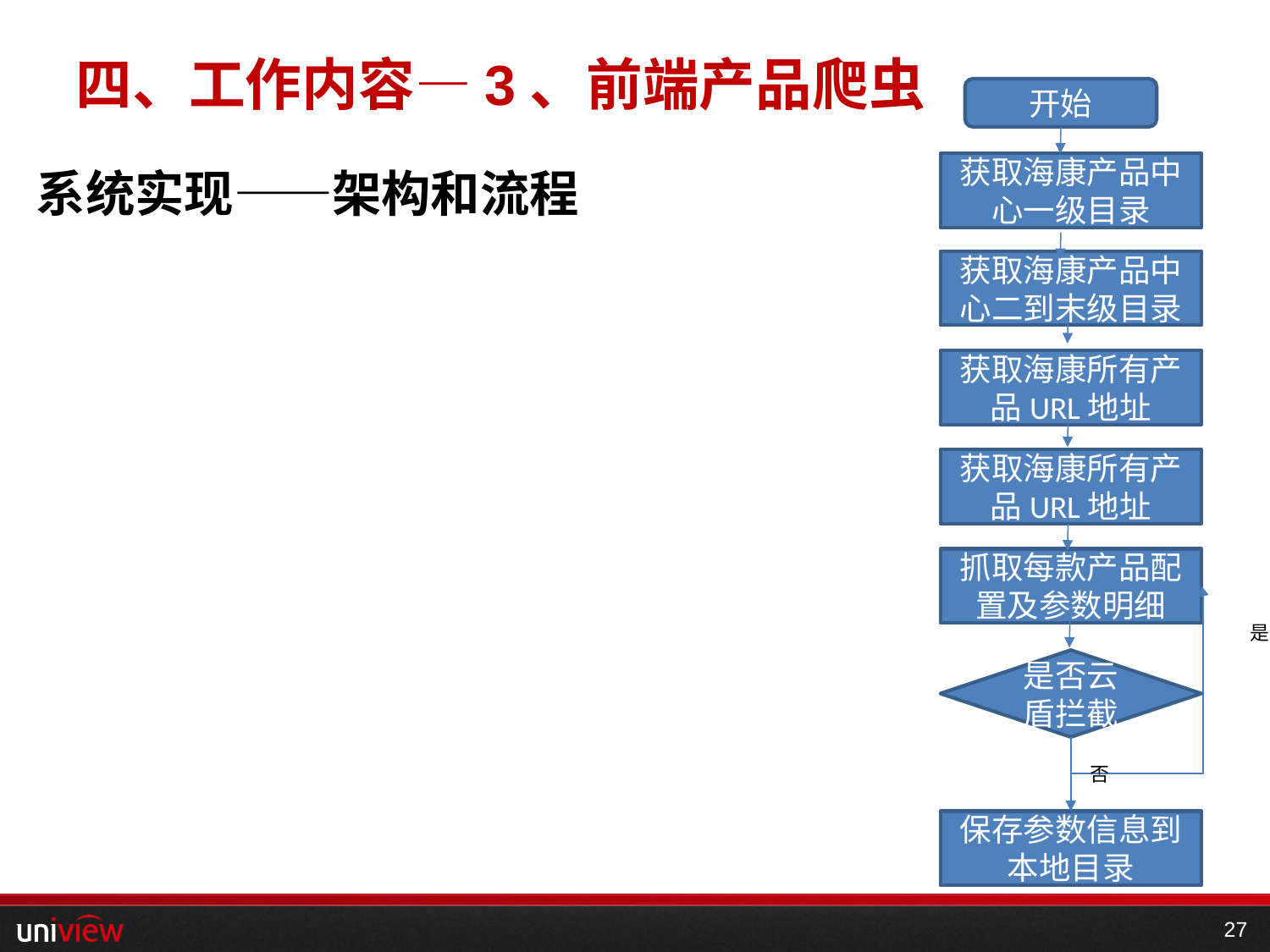

# 四、工作内容—3、前端产品爬虫
开始
获取海康产品中心一级目录
系统实现——架构和流程
获取海康产品中心二到末级目录
获取海康所有产品URL地址
获取海康所有产品URL地址
抓取每款产品配置及参数明细
是
是否云盾拦截
否
保存参数信息到本地目录